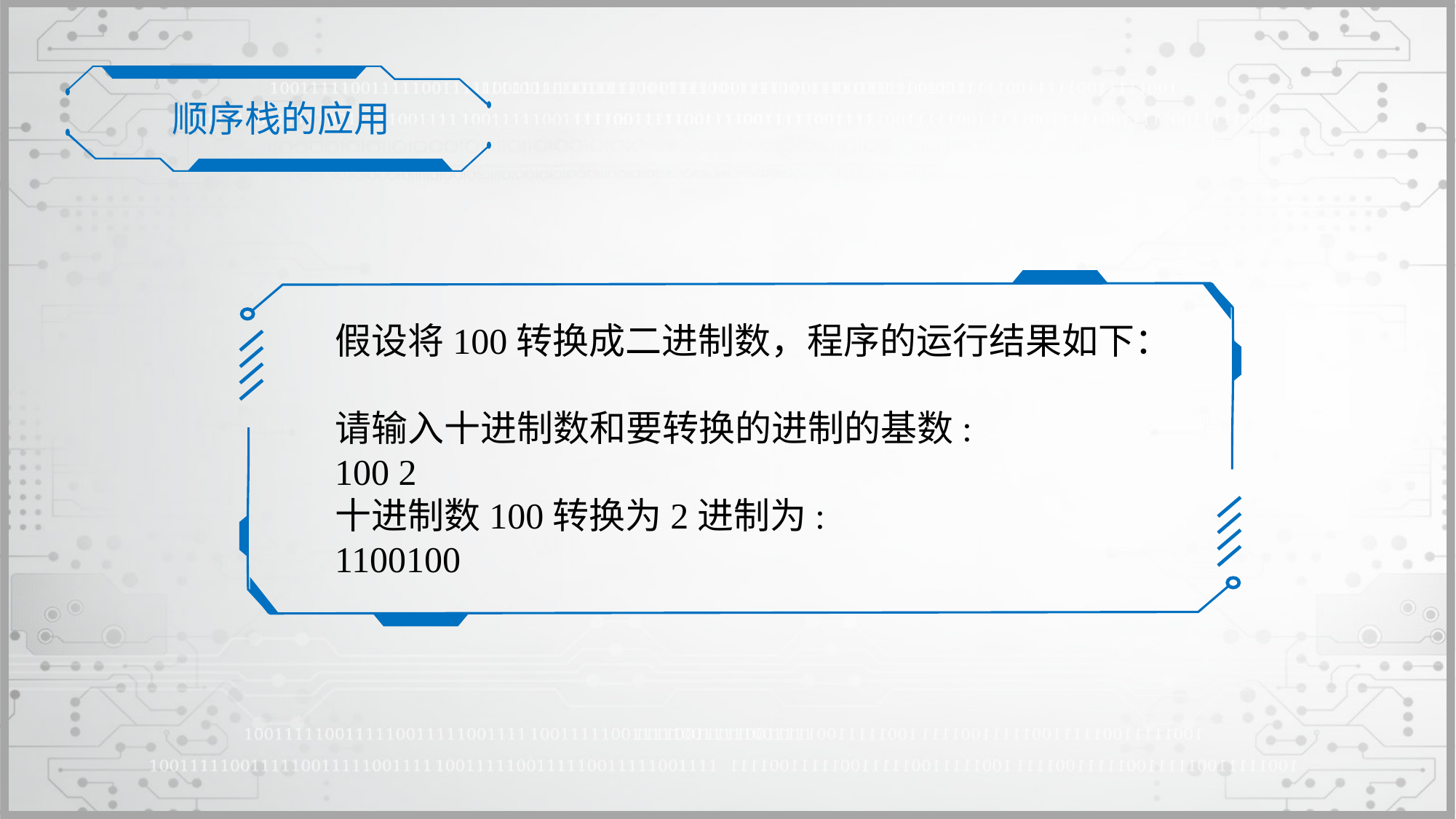

顺序栈的应用

假设将100转换成二进制数，程序的运行结果如下：

请输入十进制数和要转换的进制的基数:
100 2
十进制数100转换为2进制为:
1100100